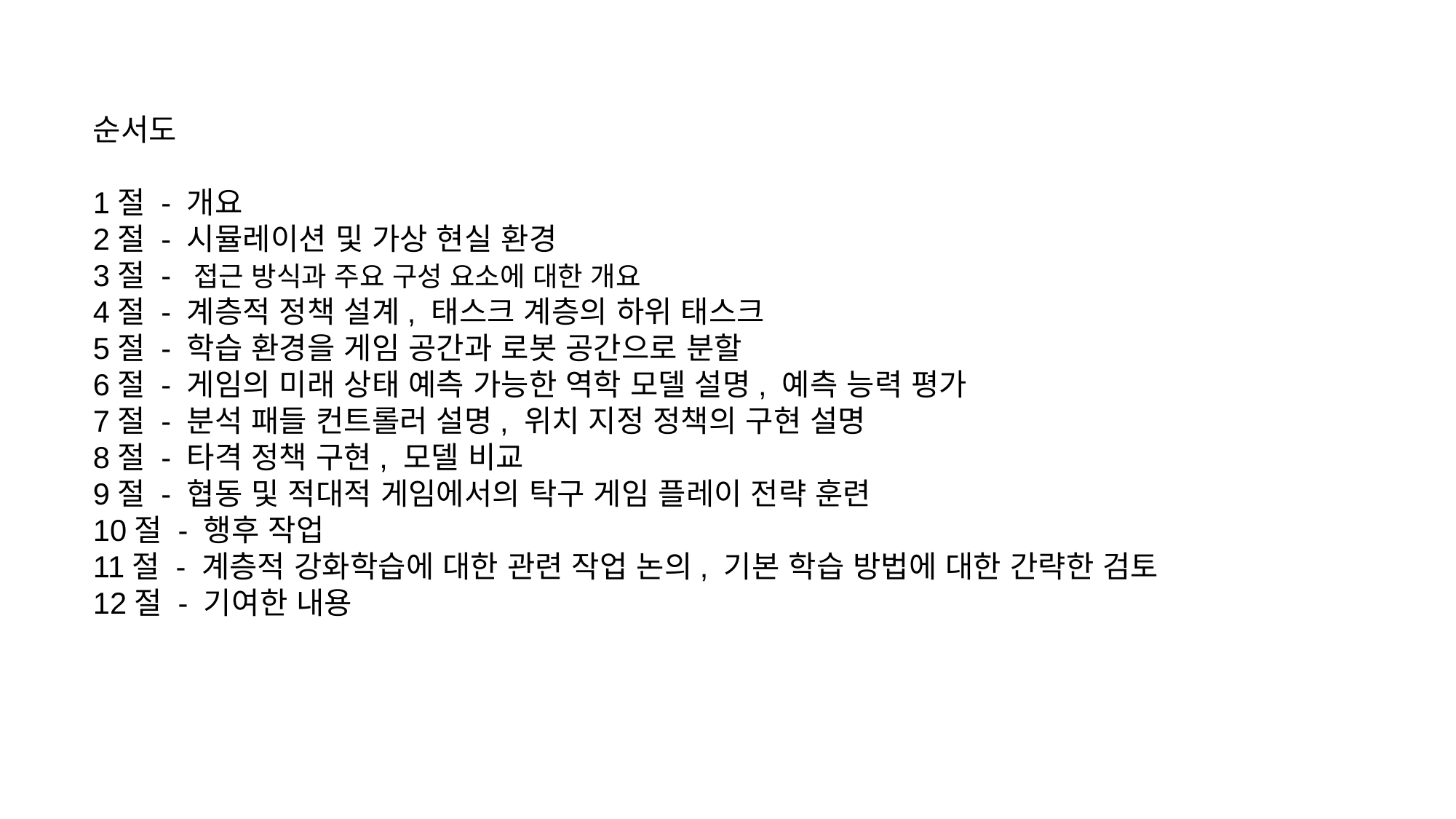

순서도

1절 - 개요
2절 - 시뮬레이션 및 가상 현실 환경
3절 -  접근 방식과 주요 구성 요소에 대한 개요
4절 - 계층적 정책 설계, 태스크 계층의 하위 태스크
5절 - 학습 환경을 게임 공간과 로봇 공간으로 분할
6절 - 게임의 미래 상태 예측 가능한 역학 모델 설명, 예측 능력 평가
7절 - 분석 패들 컨트롤러 설명, 위치 지정 정책의 구현 설명
8절 - 타격 정책 구현, 모델 비교
9절 - 협동 및 적대적 게임에서의 탁구 게임 플레이 전략 훈련
10절 - 행후 작업
11절 - 계층적 강화학습에 대한 관련 작업 논의, 기본 학습 방법에 대한 간략한 검토
12절 - 기여한 내용